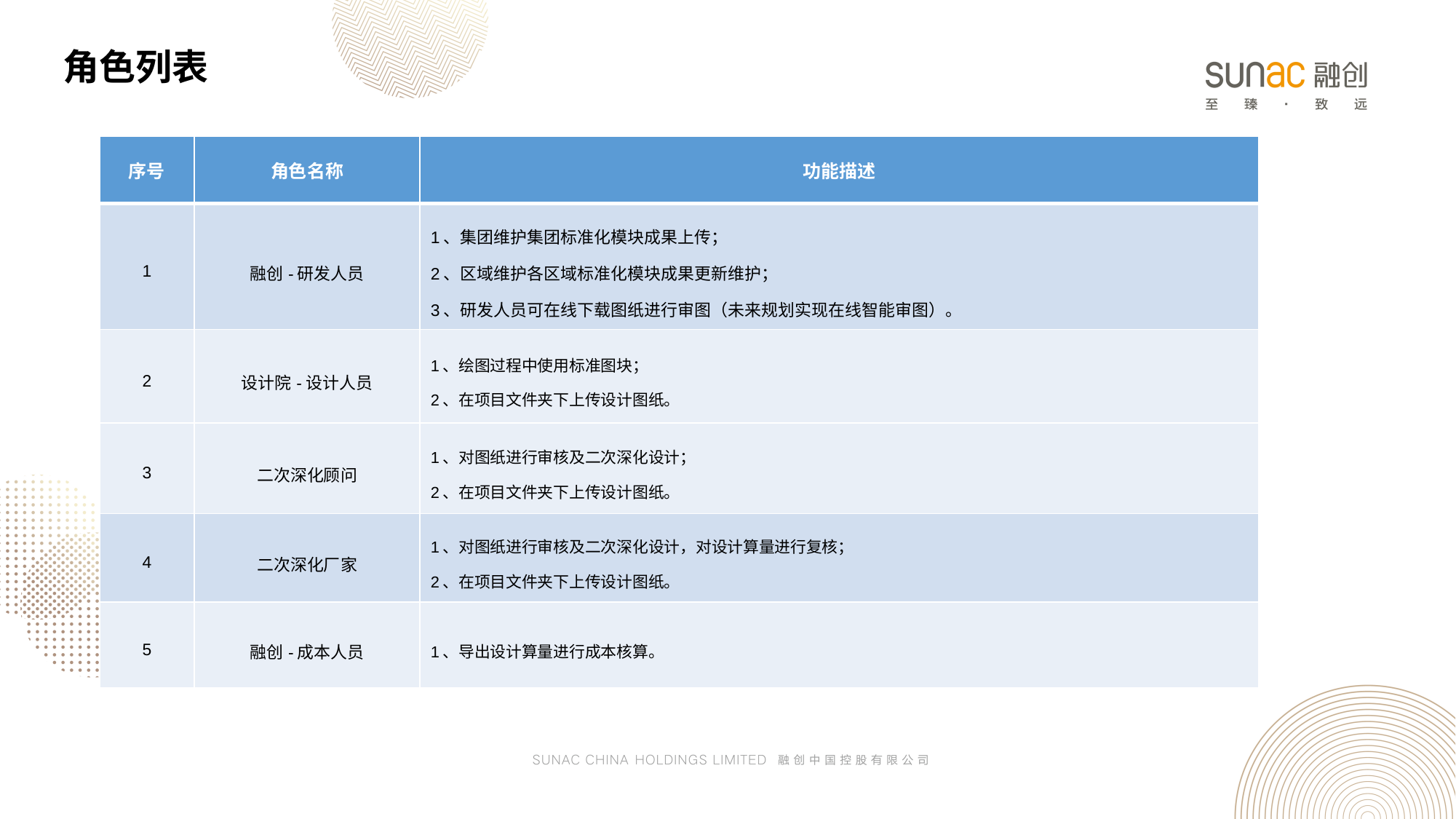

角色列表
| 序号 | 角色名称 | 功能描述 |
| --- | --- | --- |
| 1 | 融创-研发人员 | 1、集团维护集团标准化模块成果上传； 2、区域维护各区域标准化模块成果更新维护； 3、研发人员可在线下载图纸进行审图（未来规划实现在线智能审图）。 |
| 2 | 设计院-设计人员 | 1、绘图过程中使用标准图块； 2、在项目文件夹下上传设计图纸。 |
| 3 | 二次深化顾问 | 1、对图纸进行审核及二次深化设计； 2、在项目文件夹下上传设计图纸。 |
| 4 | 二次深化厂家 | 1、对图纸进行审核及二次深化设计，对设计算量进行复核； 2、在项目文件夹下上传设计图纸。 |
| 5 | 融创-成本人员 | 1、导出设计算量进行成本核算。 |